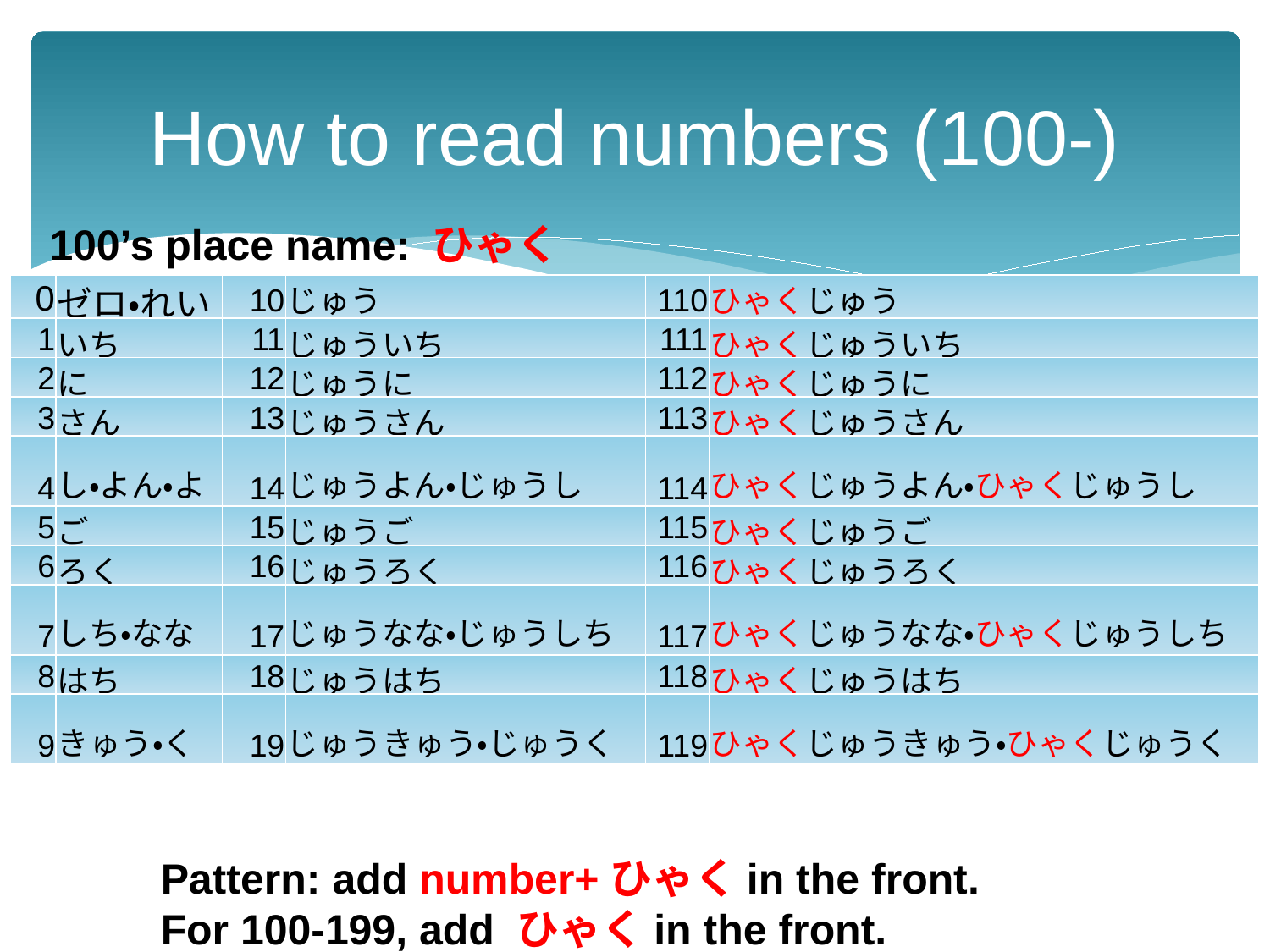

# How to read numbers (100-)
100’s place name: ひゃく
| 0 | ゼロ・れい | 10 | じゅう | 110 | ひゃくじゅう |
| --- | --- | --- | --- | --- | --- |
| 1 | いち | 11 | じゅういち | 111 | ひゃくじゅういち |
| 2 | に | 12 | じゅうに | 112 | ひゃくじゅうに |
| 3 | さん | 13 | じゅうさん | 113 | ひゃくじゅうさん |
| 4 | し・よん・よ | 14 | じゅうよん・じゅうし | 114 | ひゃくじゅうよん・ひゃくじゅうし |
| 5 | ご | 15 | じゅうご | 115 | ひゃくじゅうご |
| 6 | ろく | 16 | じゅうろく | 116 | ひゃくじゅうろく |
| 7 | しち・なな | 17 | じゅうなな・じゅうしち | 117 | ひゃくじゅうなな・ひゃくじゅうしち |
| 8 | はち | 18 | じゅうはち | 118 | ひゃくじゅうはち |
| 9 | きゅう・く | 19 | じゅうきゅう・じゅうく | 119 | ひゃくじゅうきゅう・ひゃくじゅうく |
Pattern: add number+ひゃくin the front.
For 100-199, add ひゃくin the front.